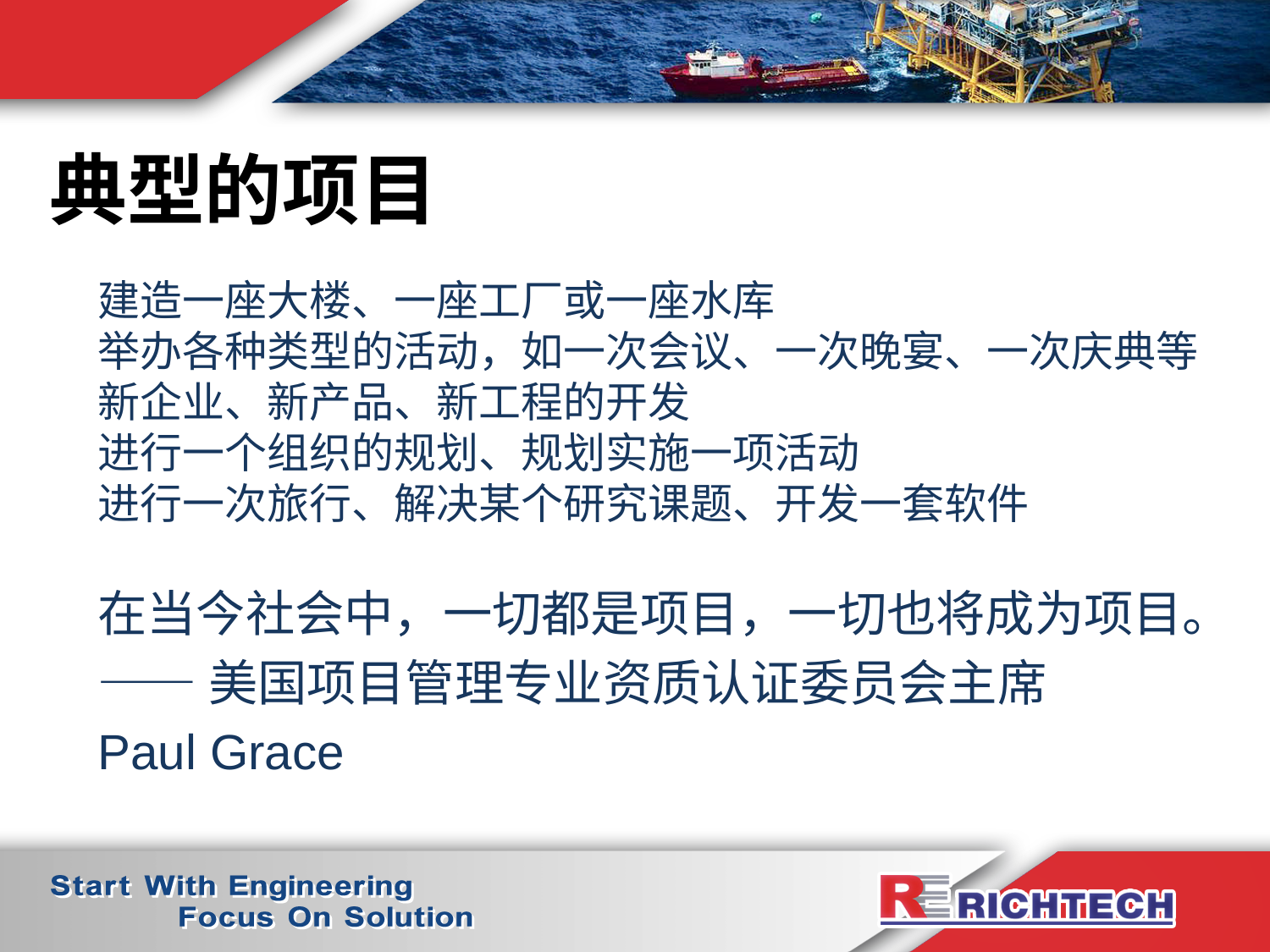

典型的项目
建造一座大楼、一座工厂或一座水库
举办各种类型的活动，如一次会议、一次晚宴、一次庆典等
新企业、新产品、新工程的开发
进行一个组织的规划、规划实施一项活动
进行一次旅行、解决某个研究课题、开发一套软件
在当今社会中，一切都是项目，一切也将成为项目。
——美国项目管理专业资质认证委员会主席
Paul Grace

4